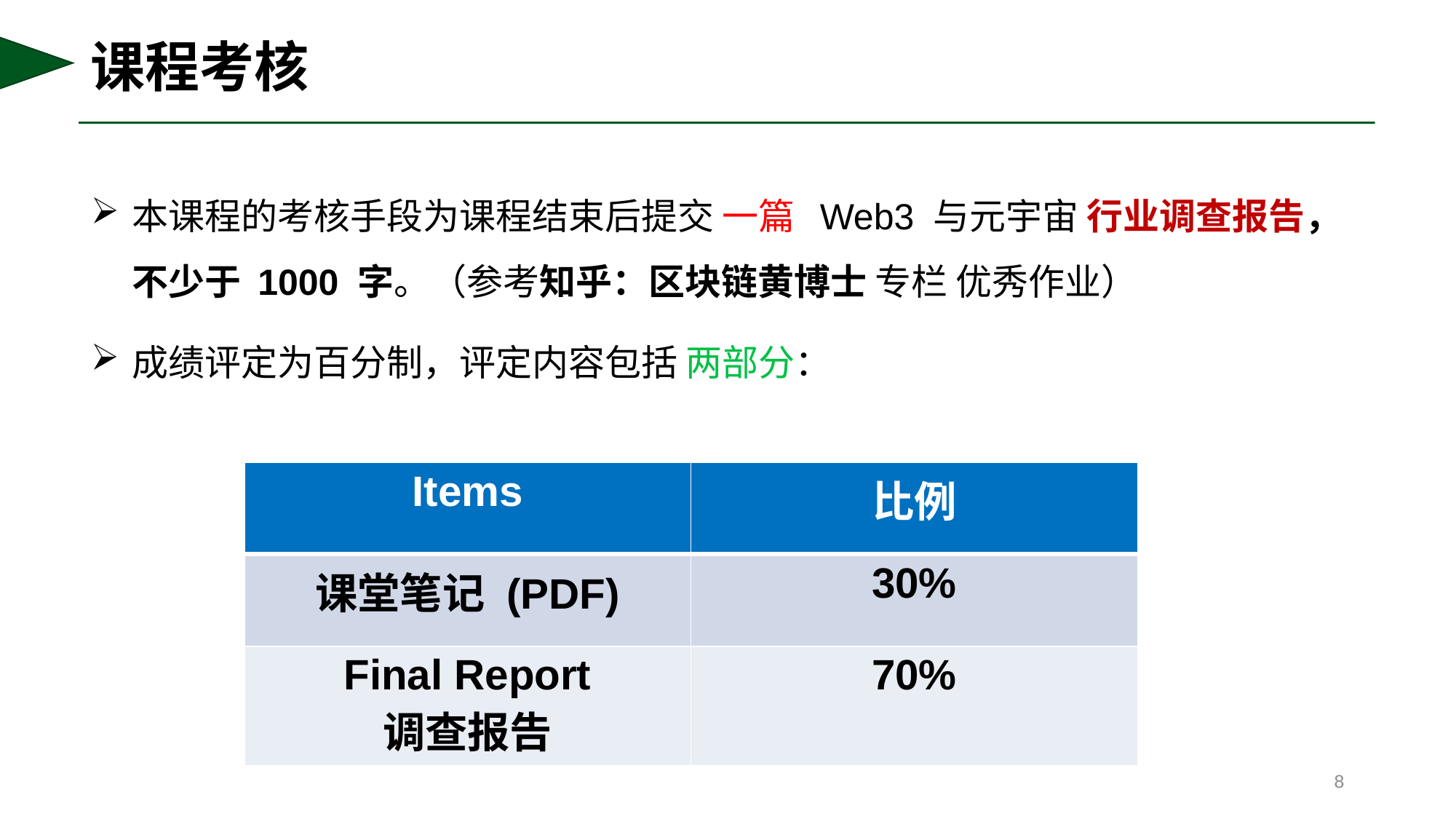

# 课程考核
本课程的考核手段为课程结束后提交 一篇  Web3 与元宇宙 行业调查报告，不少于 1000 字。（参考知乎：区块链黄博士 专栏 优秀作业）
成绩评定为百分制，评定内容包括 两部分：
| Items | 比例 |
| --- | --- |
| 课堂笔记 (PDF) | 30% |
| Final Report 调查报告 | 70% |
8